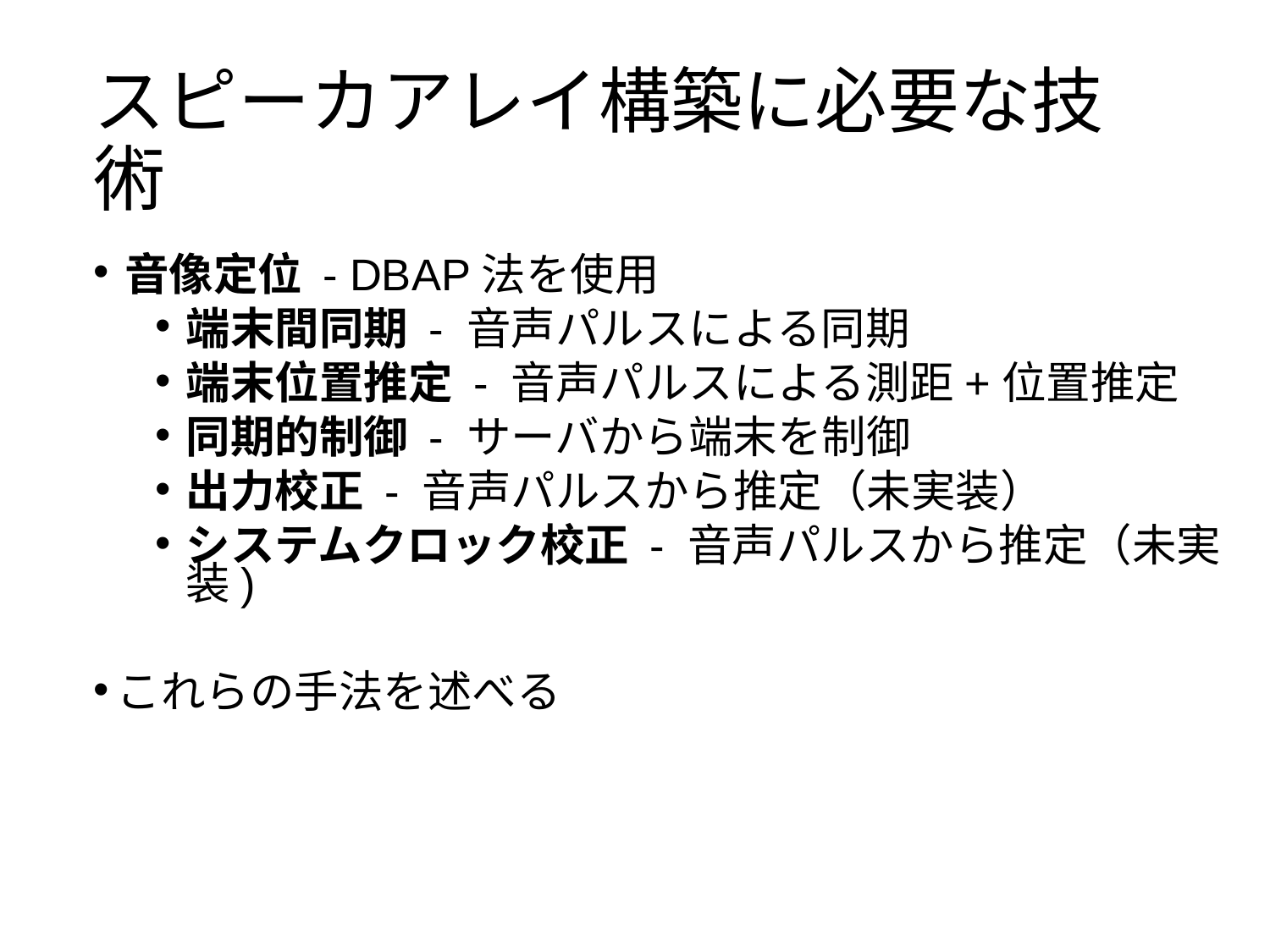

# スピーカアレイ構築に必要な技術
音像定位 - DBAP法を使用
端末間同期 - 音声パルスによる同期
端末位置推定 - 音声パルスによる測距+位置推定
同期的制御 - サーバから端末を制御
出力校正 - 音声パルスから推定（未実装）
システムクロック校正 - 音声パルスから推定（未実装)

これらの手法を述べる